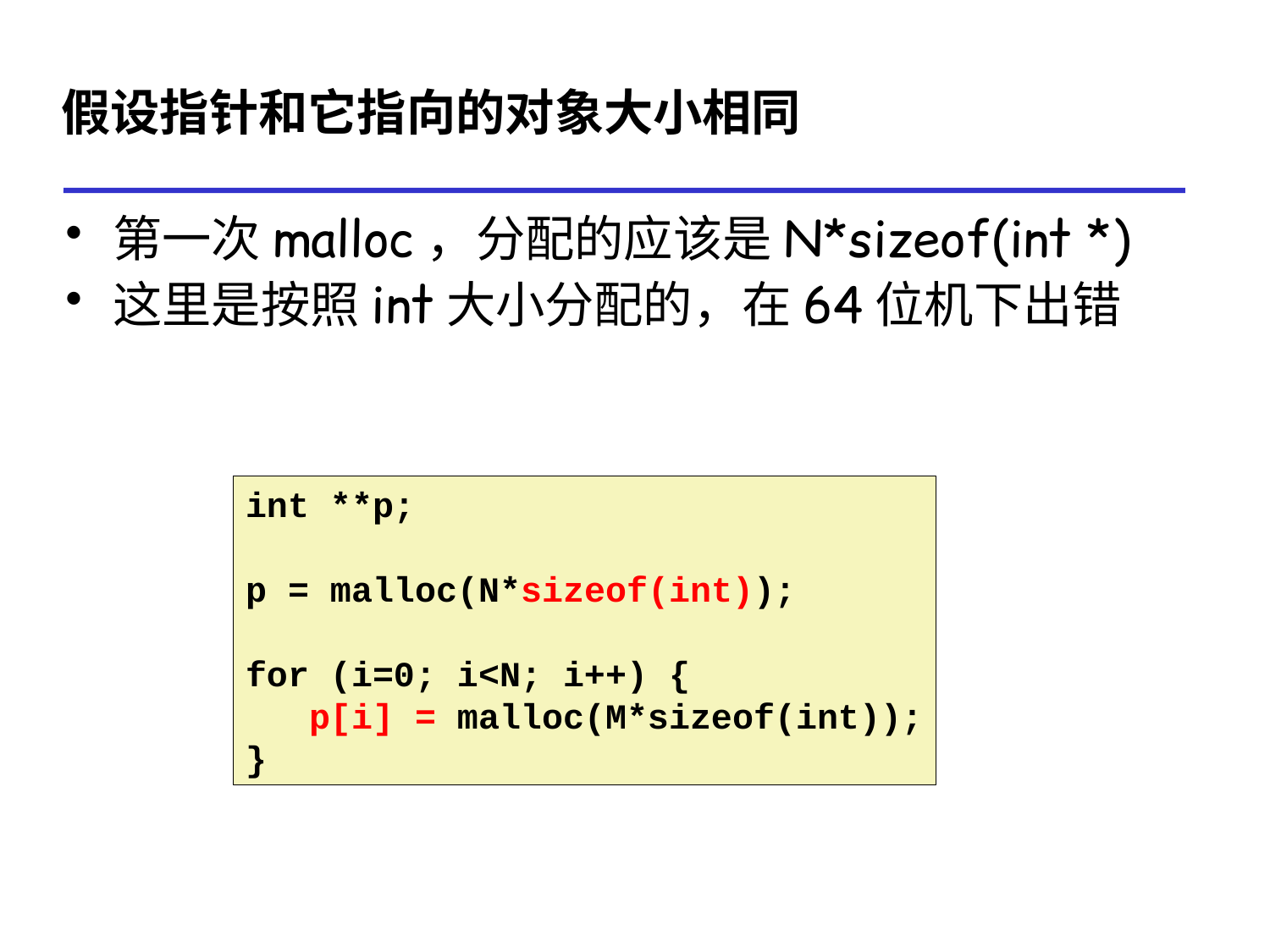

# 假设指针和它指向的对象大小相同
第一次malloc，分配的应该是N*sizeof(int *)
这里是按照int大小分配的，在64位机下出错
int **p;

p = malloc(N*sizeof(int));

for (i=0; i<N; i++) {
   p[i] = malloc(M*sizeof(int));
}